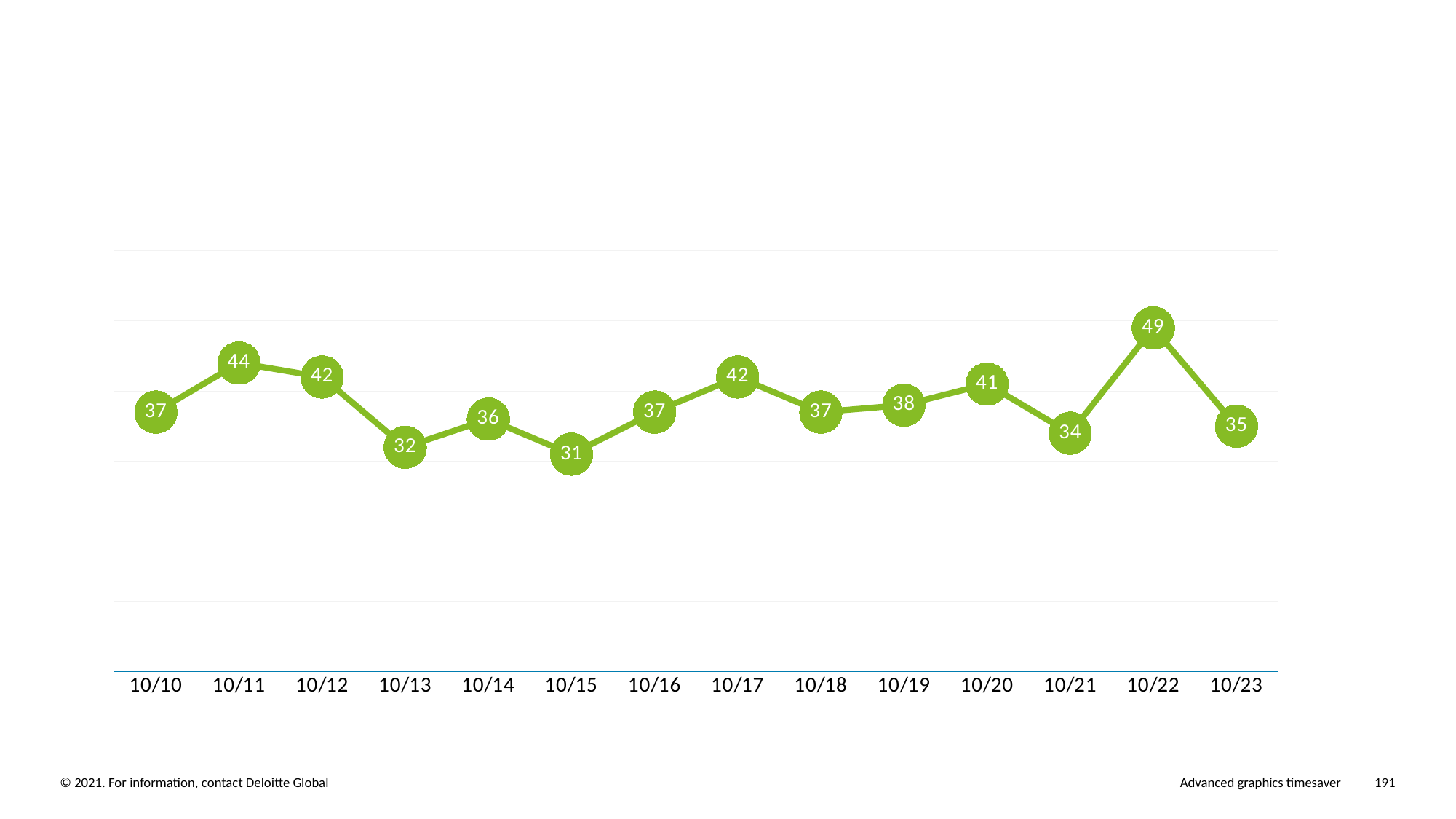

### Chart

| Category | 产品A |
|---|---|
| 41557 | 37.0 |
| 41558 | 44.0 |
| 41559 | 42.0 |
| 41560 | 32.0 |
| 41561 | 36.0 |
| 41562 | 31.0 |
| 41563 | 37.0 |
| 41564 | 42.0 |
| 41565 | 37.0 |
| 41566 | 38.0 |
| 41567 | 41.0 |
| 41568 | 34.0 |
| 41569 | 49.0 |
| 41570 | 35.0 |